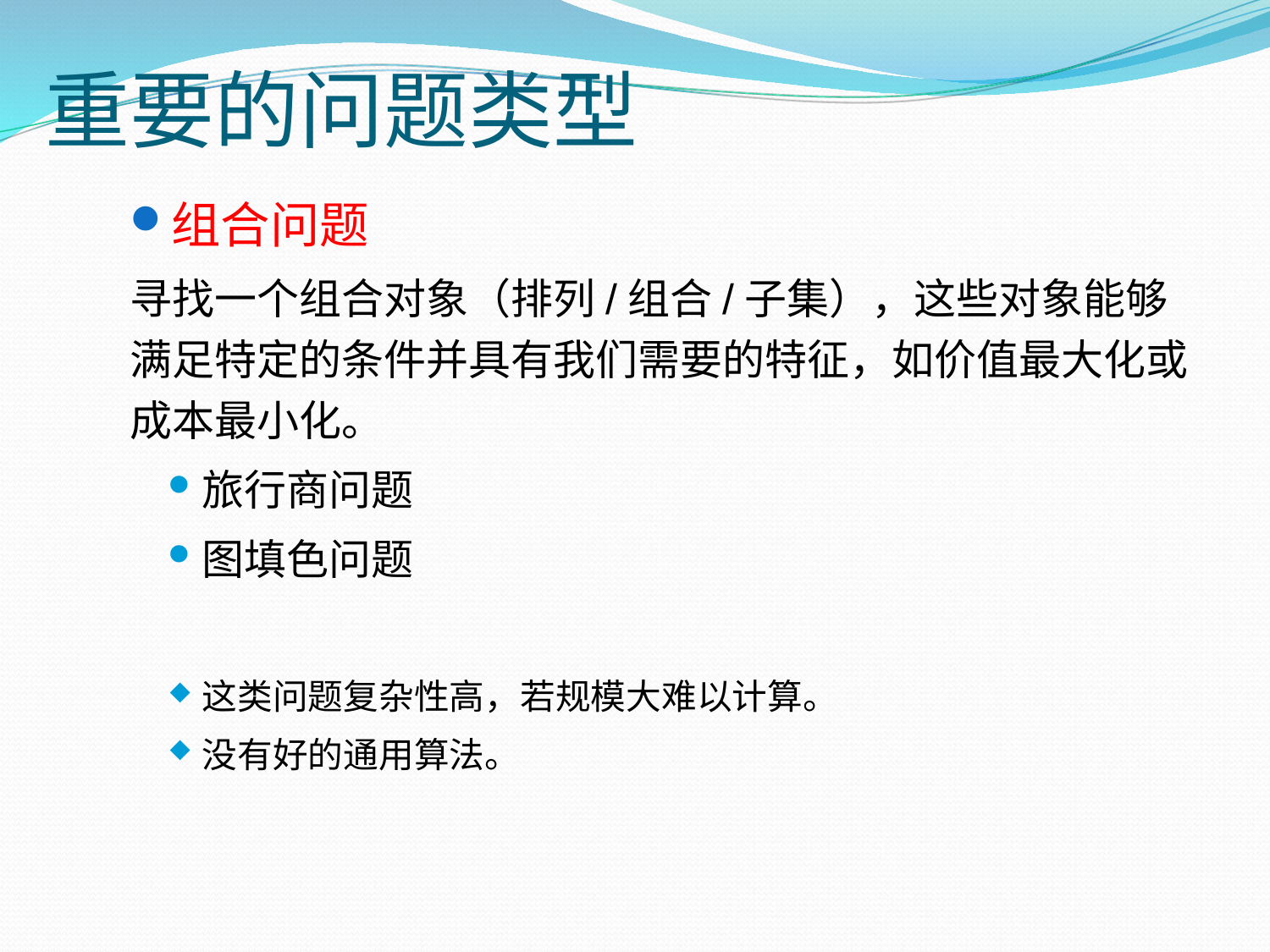

# 重要的问题类型
组合问题
寻找一个组合对象（排列/组合/子集），这些对象能够满足特定的条件并具有我们需要的特征，如价值最大化或成本最小化。
旅行商问题
图填色问题

这类问题复杂性高，若规模大难以计算。
没有好的通用算法。